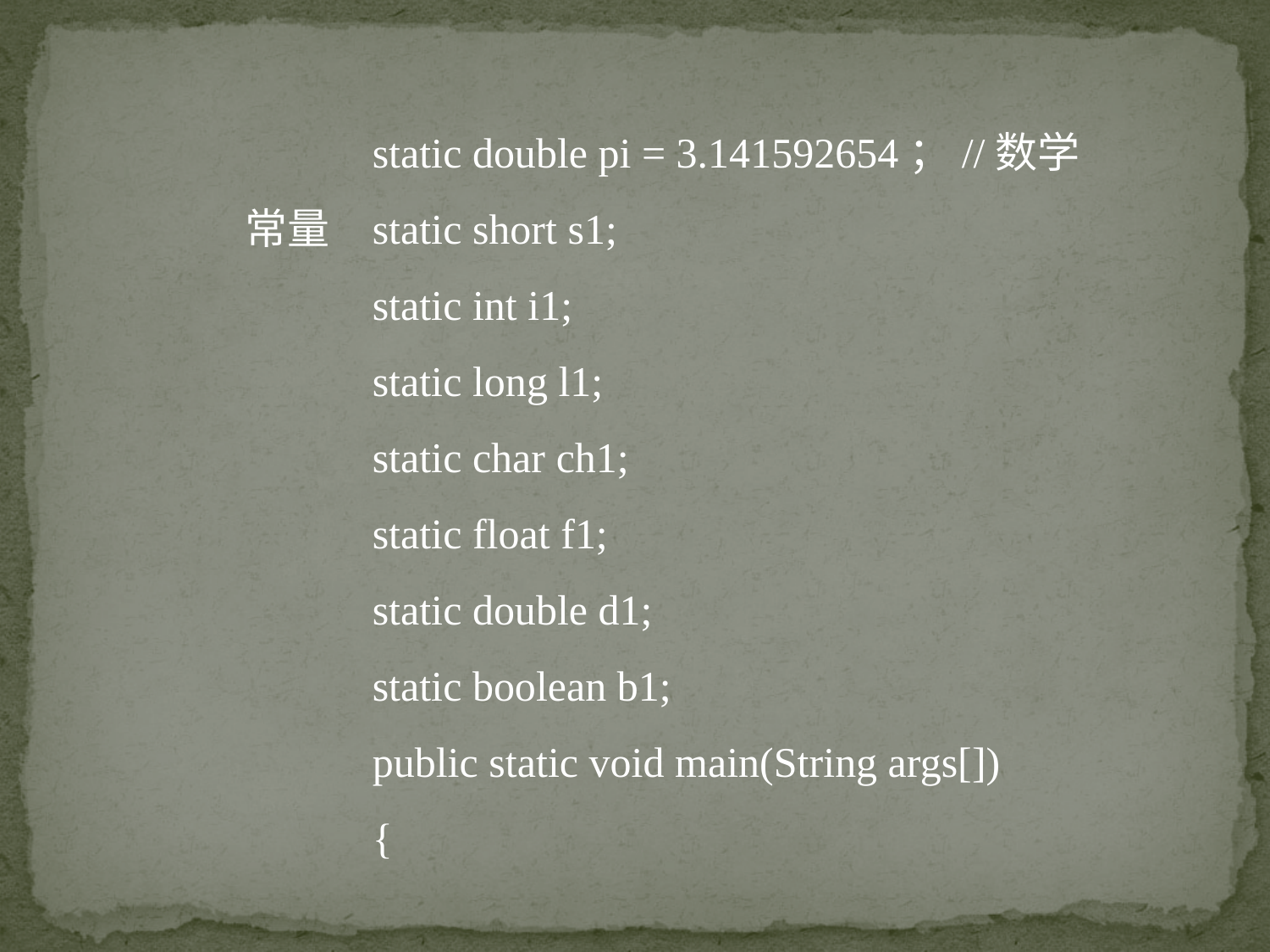

static double pi = 3.141592654；//数学常量	static short s1;
	static int i1;
	static long l1;
	static char ch1;
	static float f1;
	static double d1;
	static boolean b1;
	public static void main(String args[])
	{